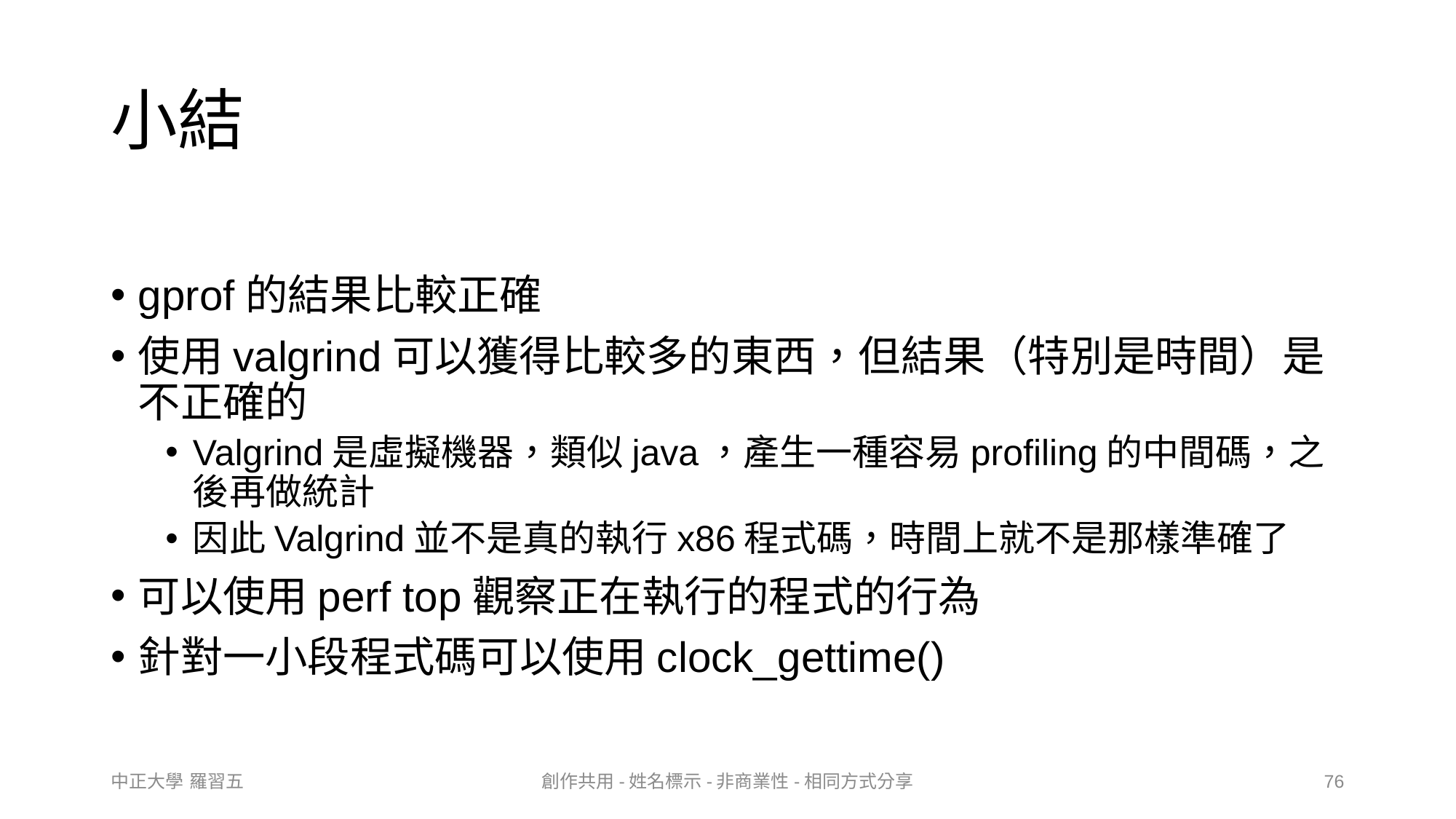

# 小結
gprof的結果比較正確
使用valgrind可以獲得比較多的東西，但結果（特別是時間）是不正確的
Valgrind是虛擬機器，類似java，產生一種容易profiling的中間碼，之後再做統計
因此Valgrind並不是真的執行x86程式碼，時間上就不是那樣準確了
可以使用perf top觀察正在執行的程式的行為
針對一小段程式碼可以使用clock_gettime()
中正大學 羅習五
創作共用-姓名標示-非商業性-相同方式分享
76